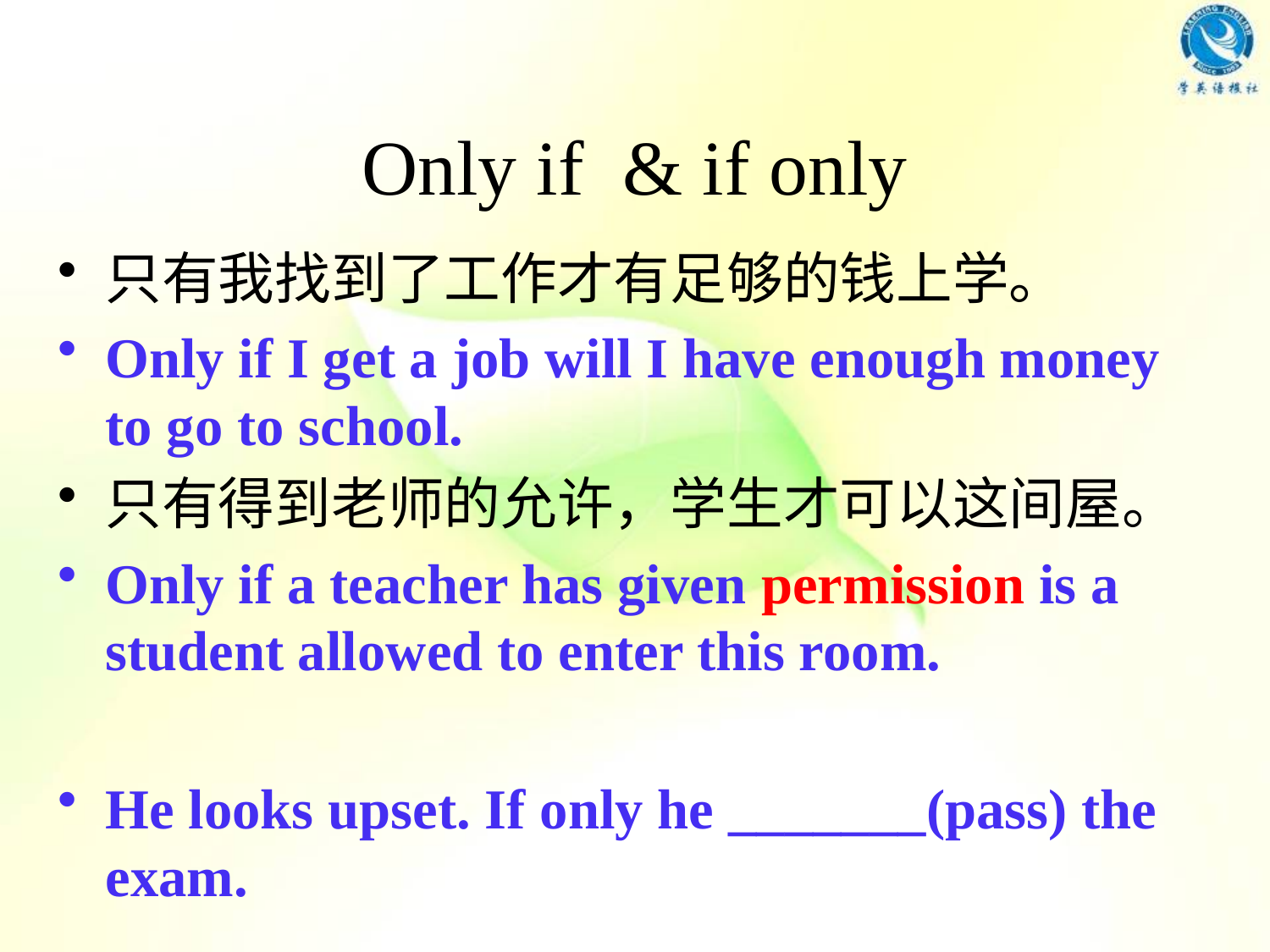

# Only if  & if only
只有我找到了工作才有足够的钱上学。
Only if I get a job will I have enough money to go to school.
只有得到老师的允许，学生才可以这间屋。
Only if a teacher has given permission is a  student allowed to enter this room.

He looks upset. If only he _______(pass) the exam.